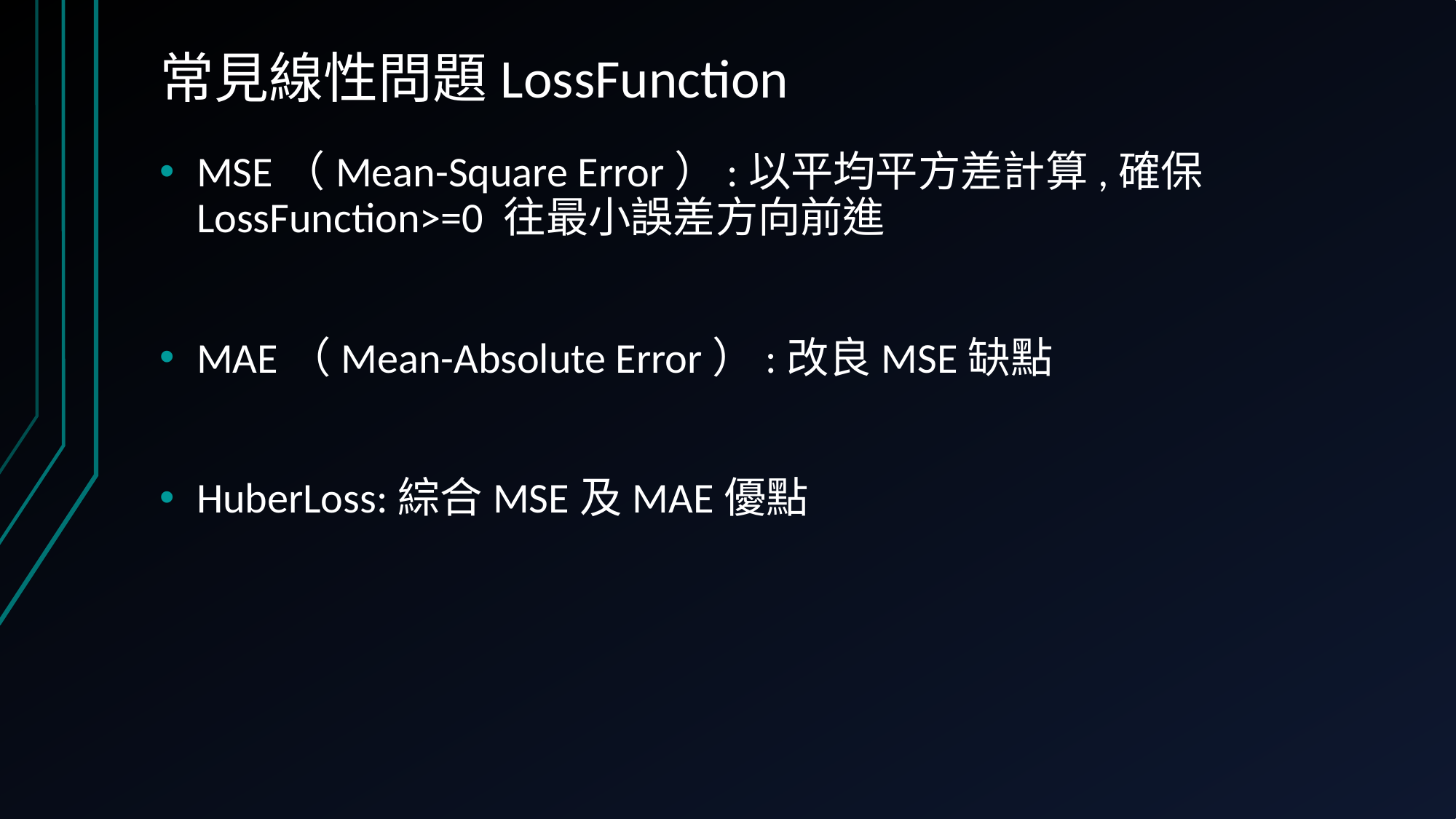

# 常見線性問題LossFunction
MSE（Mean-Square Error）:以平均平方差計算,確保LossFunction>=0 往最小誤差方向前進

MAE（Mean-Absolute Error）:改良MSE缺點

HuberLoss:綜合MSE及MAE優點